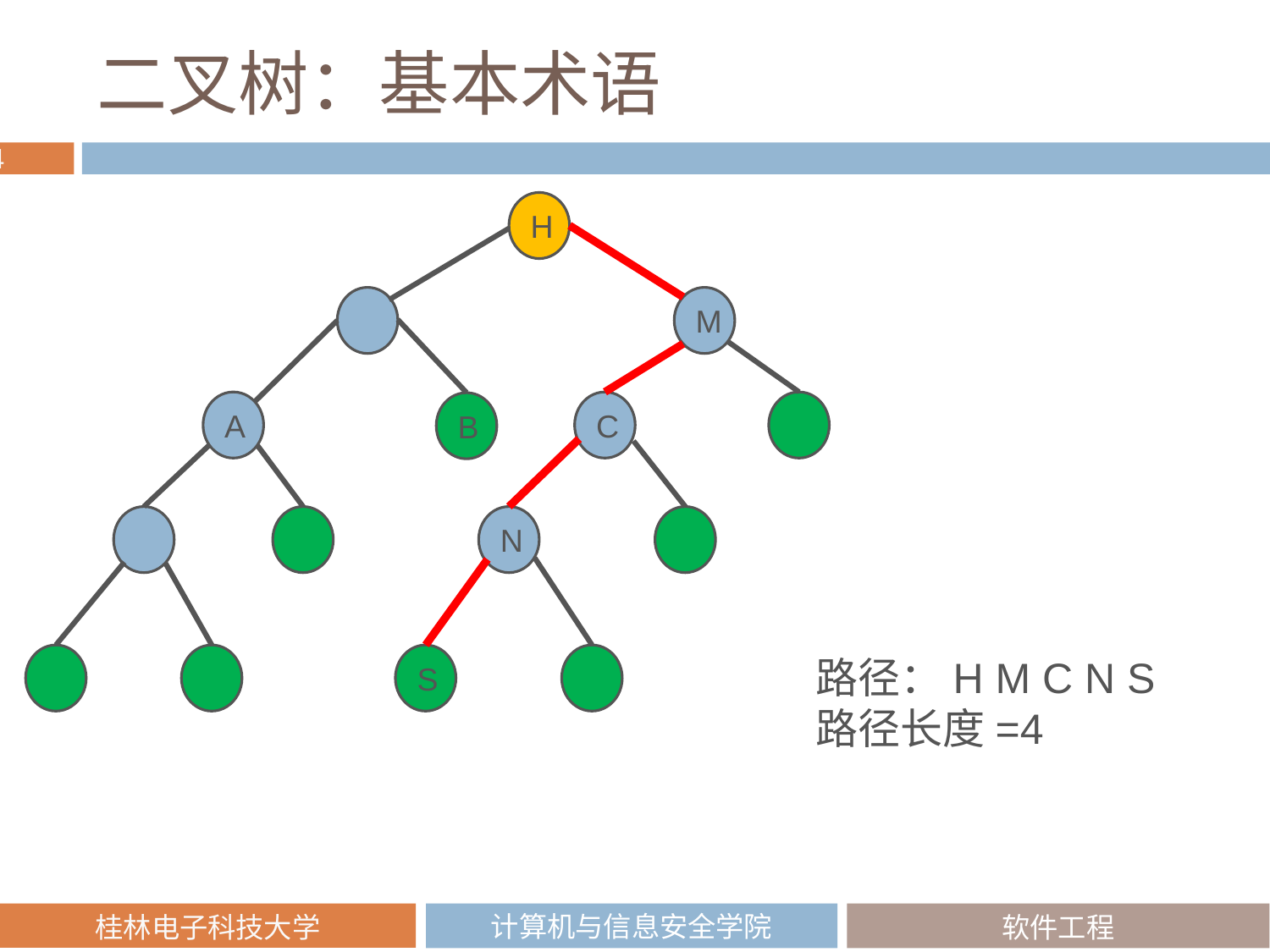

# 二叉树：基本术语
H

M
A
C

B

N

S

路径：H M C N S
路径长度=4